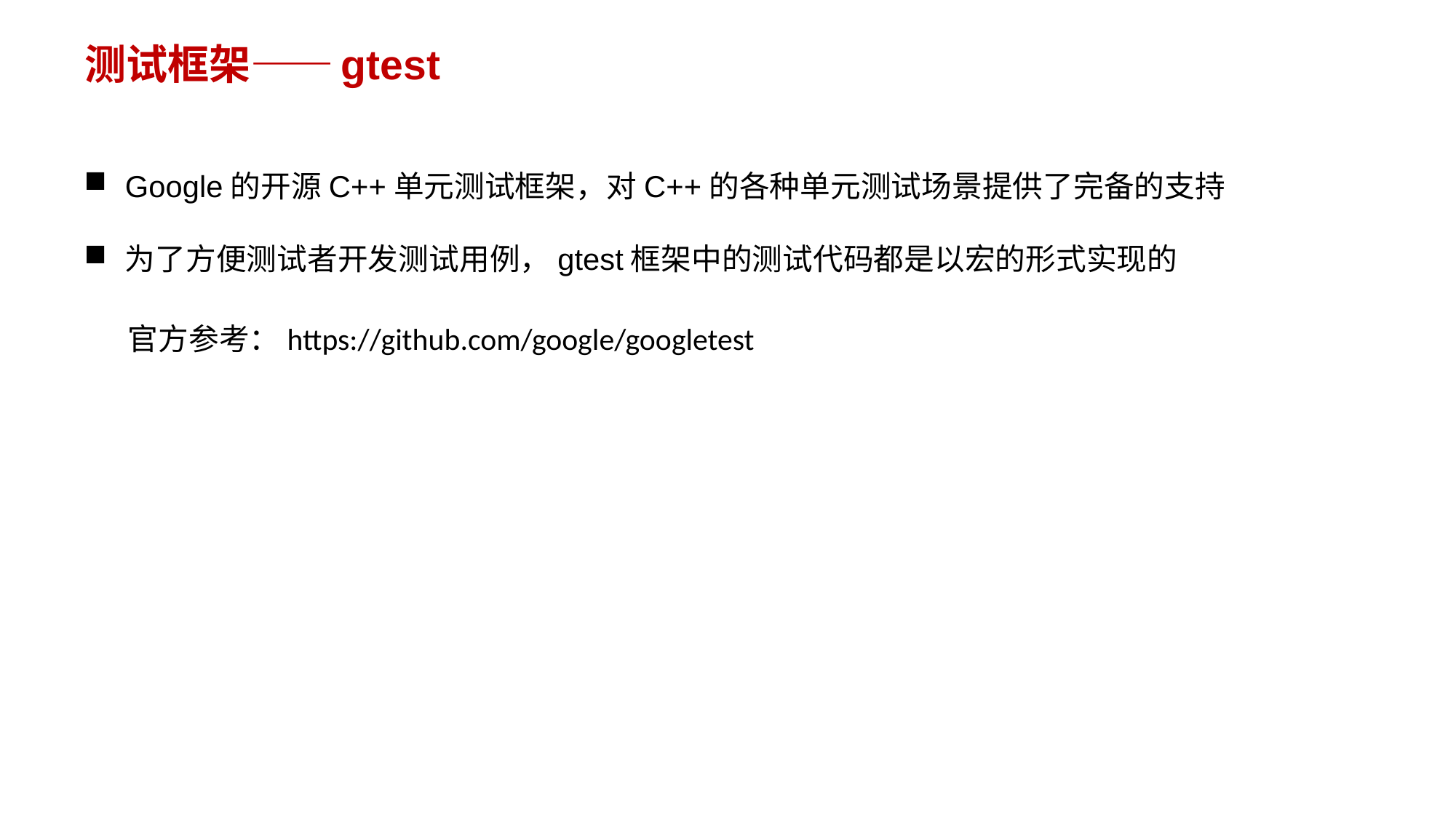

# 测试框架——gtest
Google的开源C++单元测试框架，对C++的各种单元测试场景提供了完备的支持
为了方便测试者开发测试用例，gtest框架中的测试代码都是以宏的形式实现的
官方参考：https://github.com/google/googletest